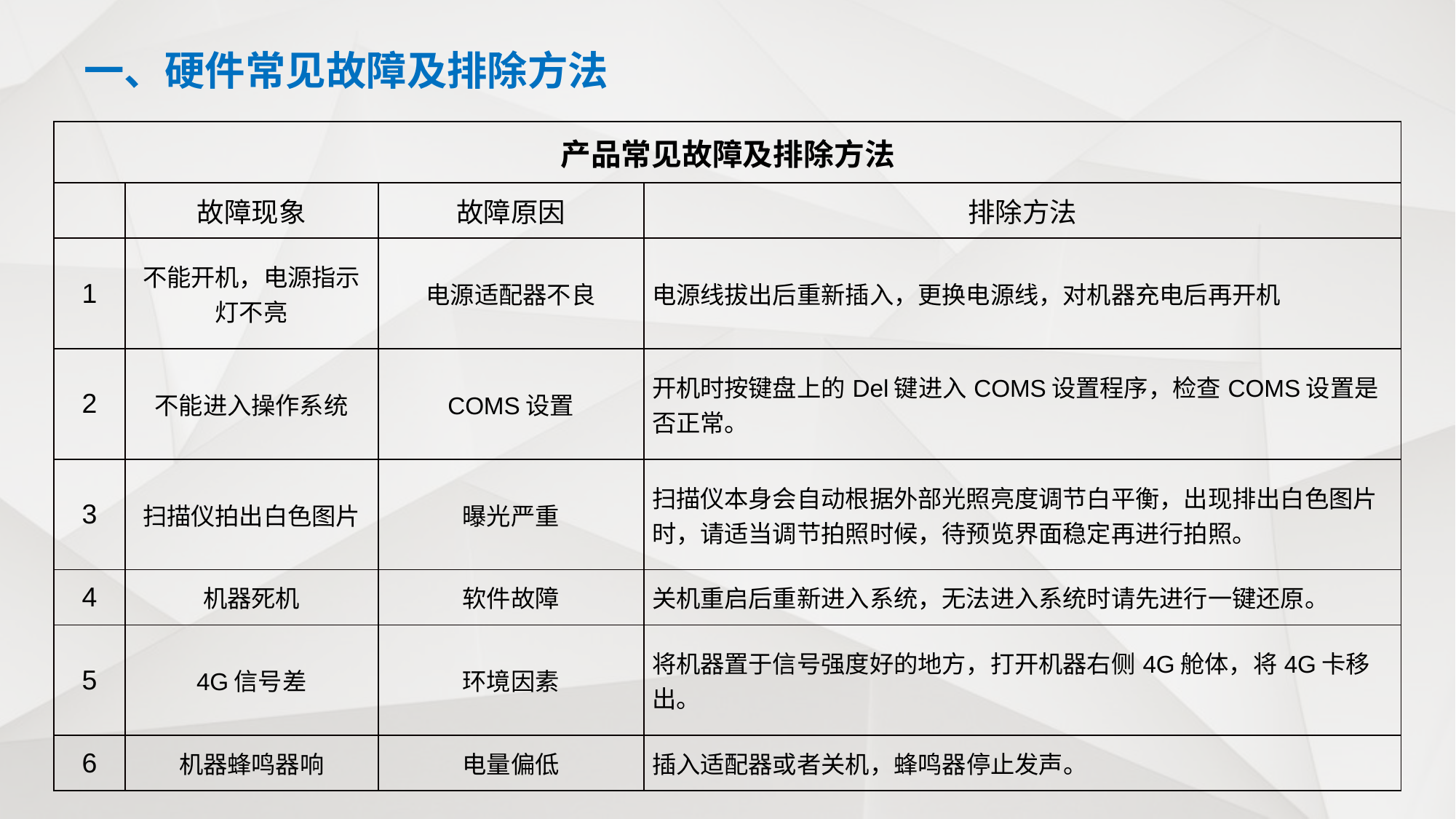

一、硬件常见故障及排除方法
| 产品常见故障及排除方法 |  |  |  |
| --- | --- | --- | --- |
|  | 故障现象 | 故障原因 | 排除方法 |
| 1 | 不能开机，电源指示灯不亮 | 电源适配器不良 | 电源线拔出后重新插入，更换电源线，对机器充电后再开机 |
| 2 | 不能进入操作系统 | COMS设置 | 开机时按键盘上的Del键进入COMS设置程序，检查COMS设置是否正常。 |
| 3 | 扫描仪拍出白色图片 | 曝光严重 | 扫描仪本身会自动根据外部光照亮度调节白平衡，出现排出白色图片时，请适当调节拍照时候，待预览界面稳定再进行拍照。 |
| 4 | 机器死机 | 软件故障 | 关机重启后重新进入系统，无法进入系统时请先进行一键还原。 |
| 5 | 4G信号差 | 环境因素 | 将机器置于信号强度好的地方，打开机器右侧4G舱体，将4G卡移出。 |
| 6 | 机器蜂鸣器响 | 电量偏低 | 插入适配器或者关机，蜂鸣器停止发声。 |